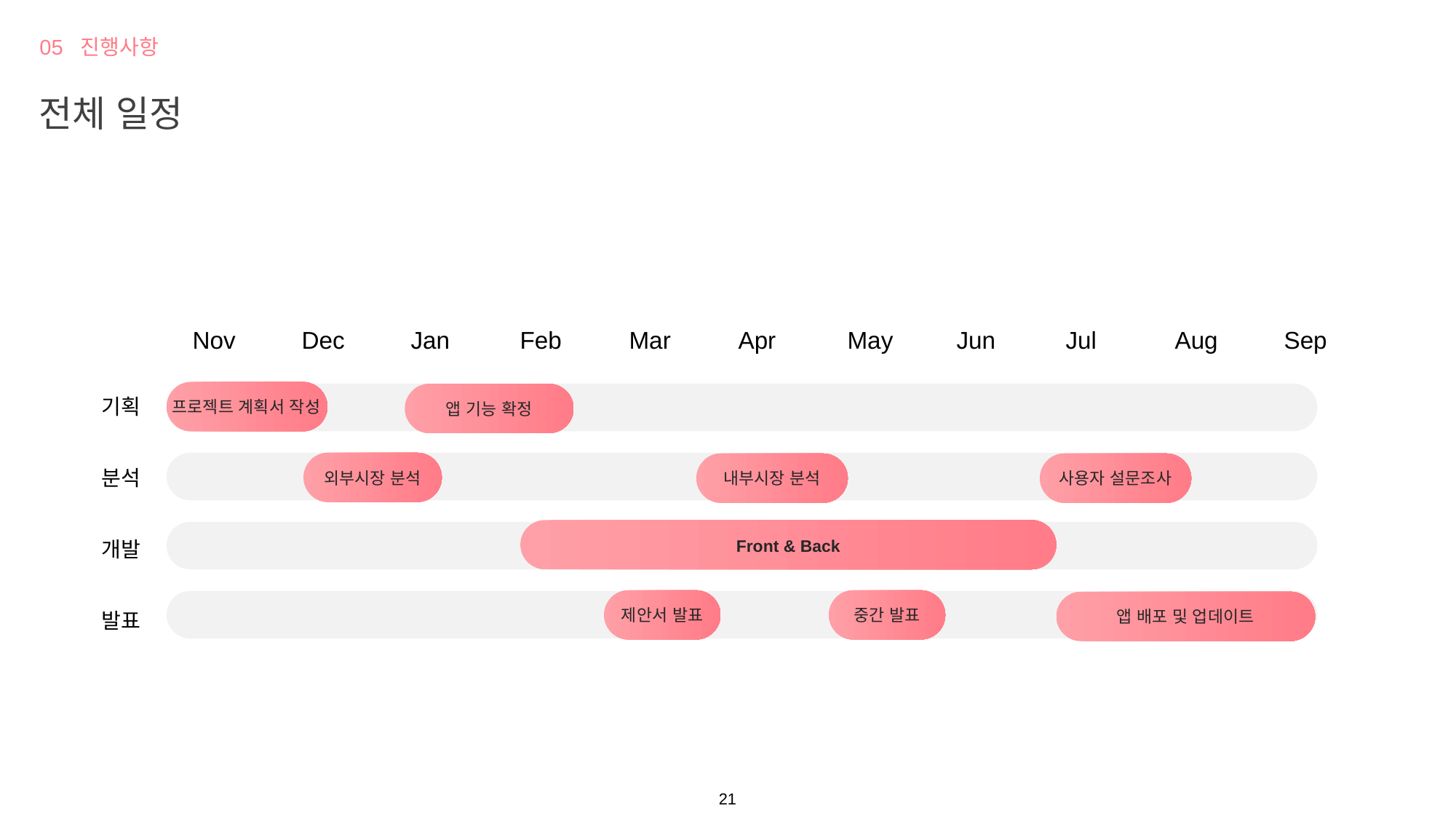

05  진행사항
전체 일정
Nov	Dec	Jan	Feb	Mar	Apr	May	Jun	Jul	Aug	Sep

기획
프로젝트 계획서 작성
앱 기능 확정

분석
외부시장 분석
사용자 설문조사
내부시장 분석

Front & Back
개발

제안서 발표
중간 발표
앱 배포 및 업데이트
발표
21